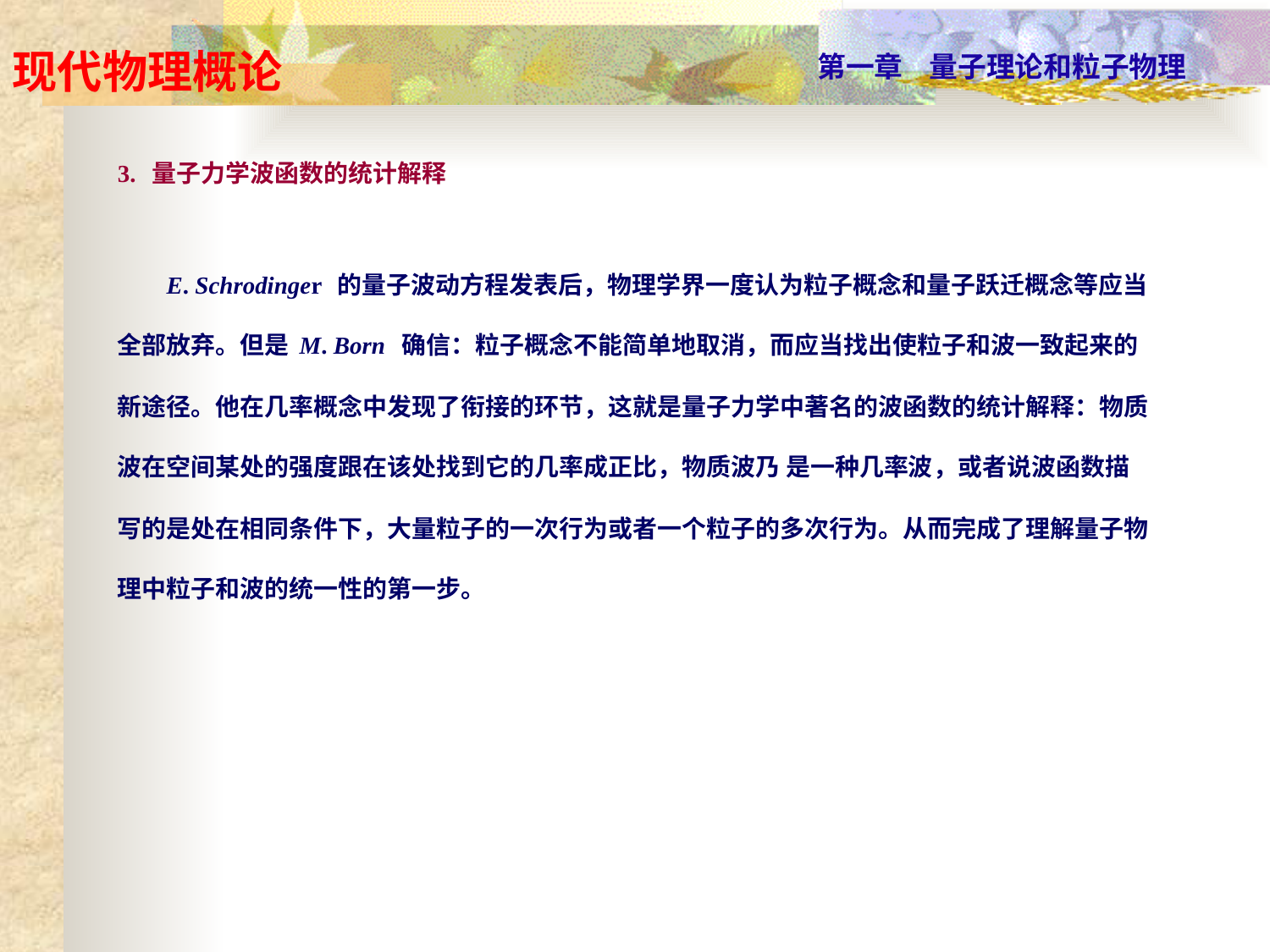

3. 量子力学波函数的统计解释

        E. Schrodinger 的量子波动方程发表后，物理学界一度认为粒子概念和量子跃迁概念等应当全部放弃。但是M. Born 确信：粒子概念不能简单地取消，而应当找出使粒子和波一致起来的新途径。他在几率概念中发现了衔接的环节，这就是量子力学中著名的波函数的统计解释：物质波在空间某处的强度跟在该处找到它的几率成正比，物质波乃 是一种几率波，或者说波函数描写的是处在相同条件下，大量粒子的一次行为或者一个粒子的多次行为。从而完成了理解量子物理中粒子和波的统一性的第一步。